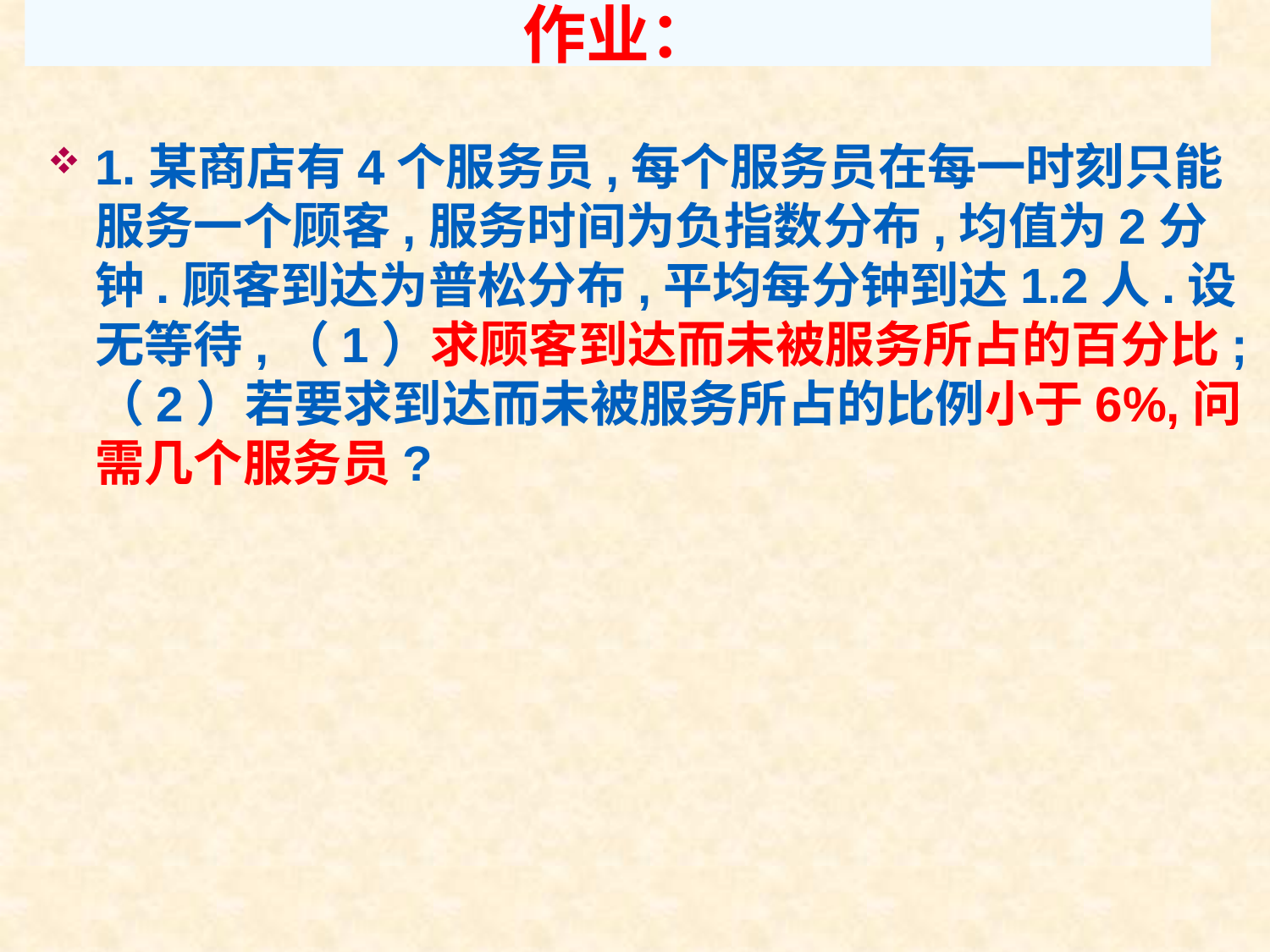

# 作业：
1.某商店有4个服务员,每个服务员在每一时刻只能服务一个顾客,服务时间为负指数分布,均值为2分钟.顾客到达为普松分布,平均每分钟到达1.2人.设无等待,（1）求顾客到达而未被服务所占的百分比;（2）若要求到达而未被服务所占的比例小于6%,问需几个服务员?